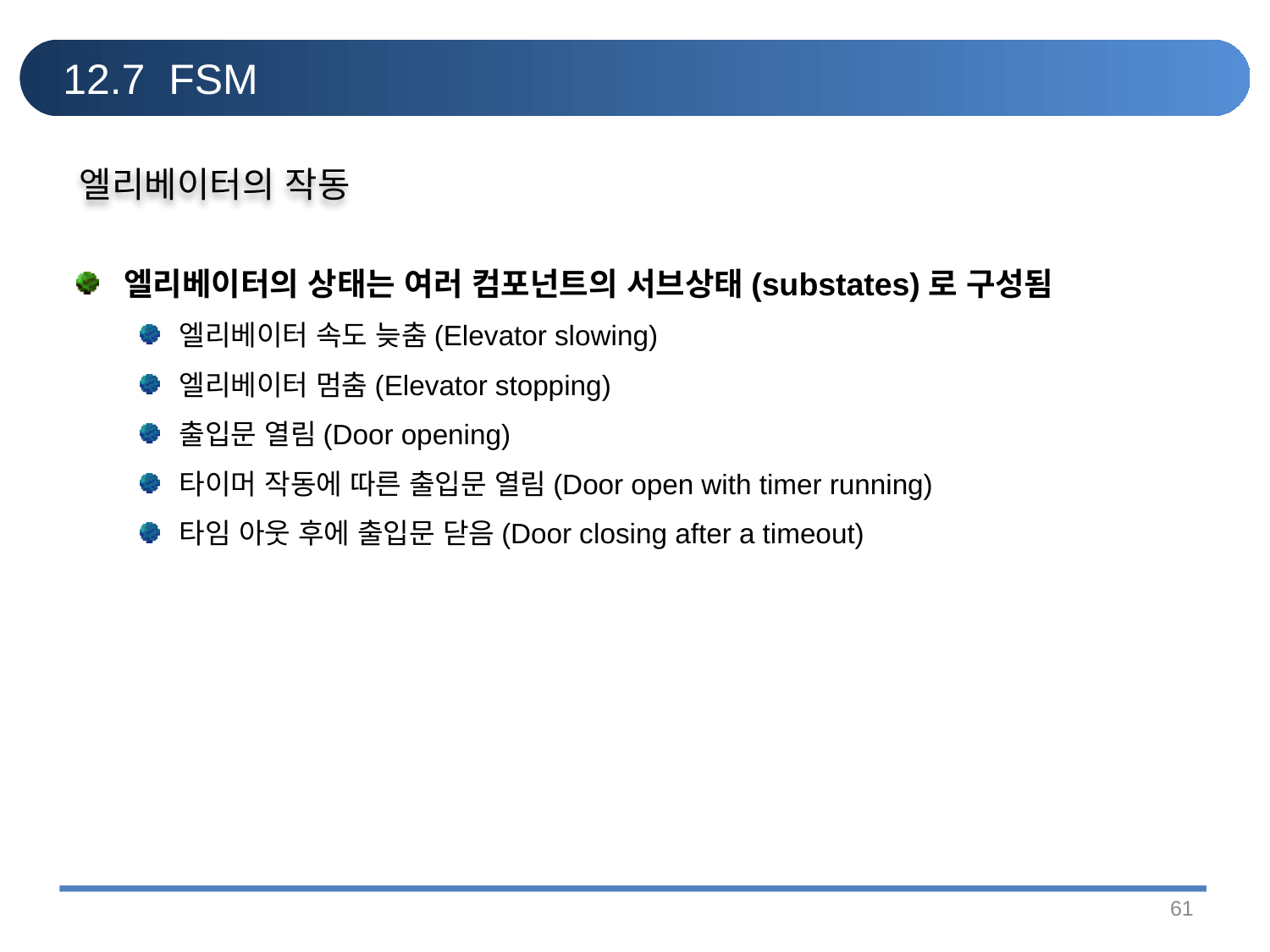

# 12.7  FSM
엘리베이터의 작동
엘리베이터의 상태는 여러 컴포넌트의 서브상태(substates)로 구성됨
엘리베이터 속도 늦춤(Elevator slowing)
엘리베이터 멈춤(Elevator stopping)
출입문 열림(Door opening)
타이머 작동에 따른 출입문 열림(Door open with timer running)
타임 아웃 후에 출입문 닫음(Door closing after a timeout)
61